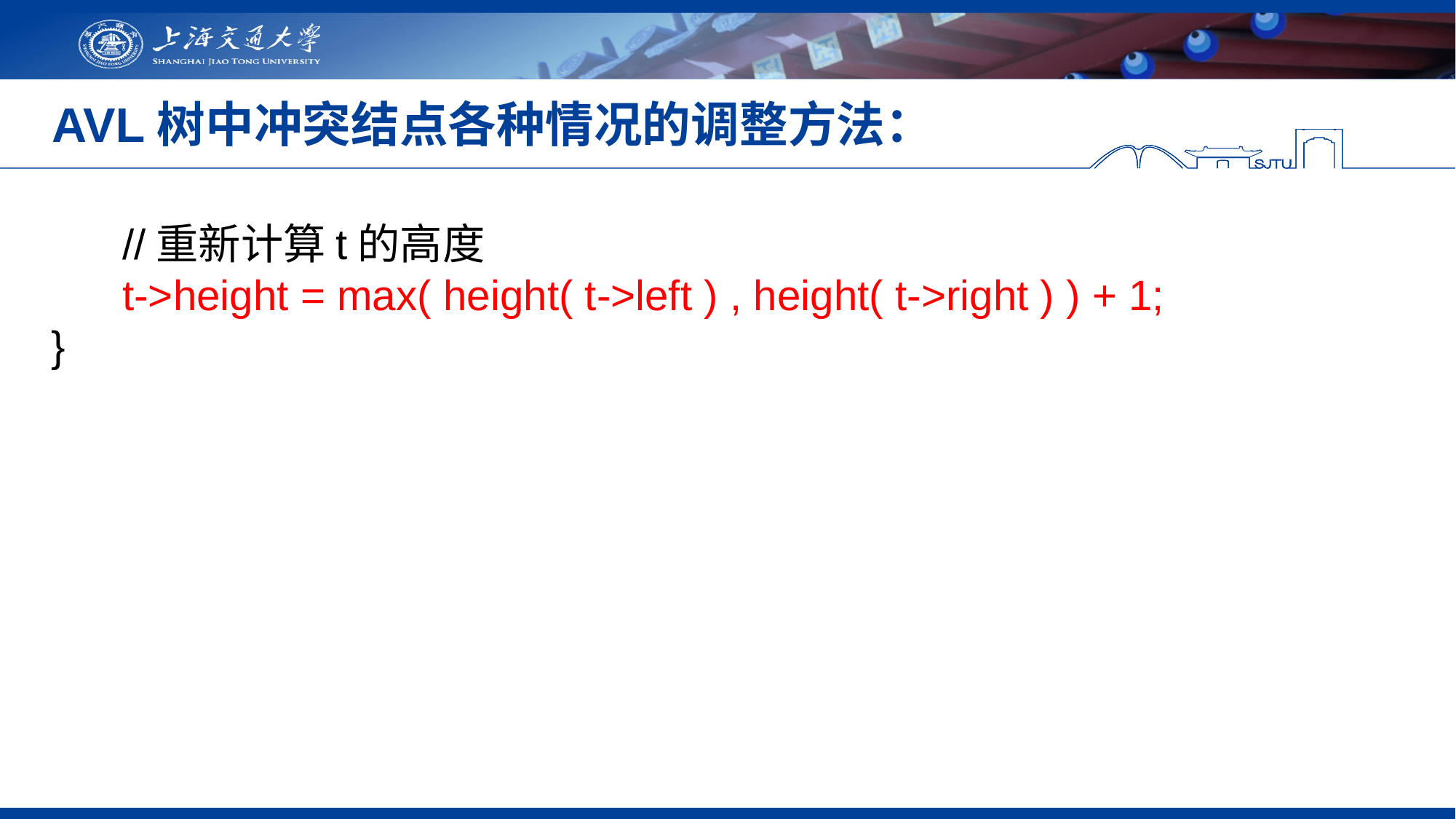

# AVL树中冲突结点各种情况的调整方法：

      //重新计算t的高度
      t->height = max( height( t->left ) , height( t->right ) ) + 1;
}